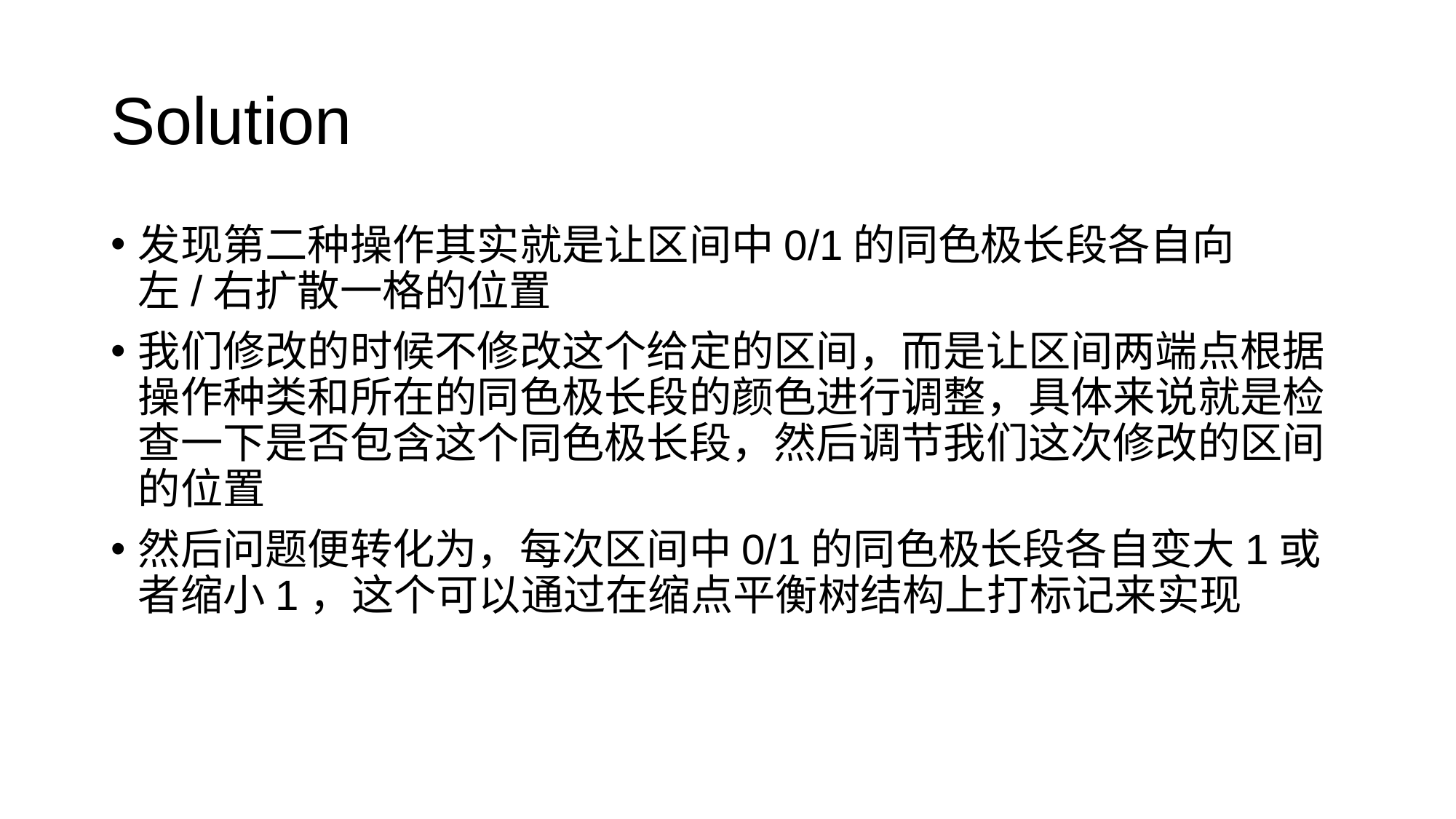

# Solution
发现第二种操作其实就是让区间中0/1的同色极长段各自向左/右扩散一格的位置
我们修改的时候不修改这个给定的区间，而是让区间两端点根据操作种类和所在的同色极长段的颜色进行调整，具体来说就是检查一下是否包含这个同色极长段，然后调节我们这次修改的区间的位置
然后问题便转化为，每次区间中0/1的同色极长段各自变大1或者缩小1，这个可以通过在缩点平衡树结构上打标记来实现